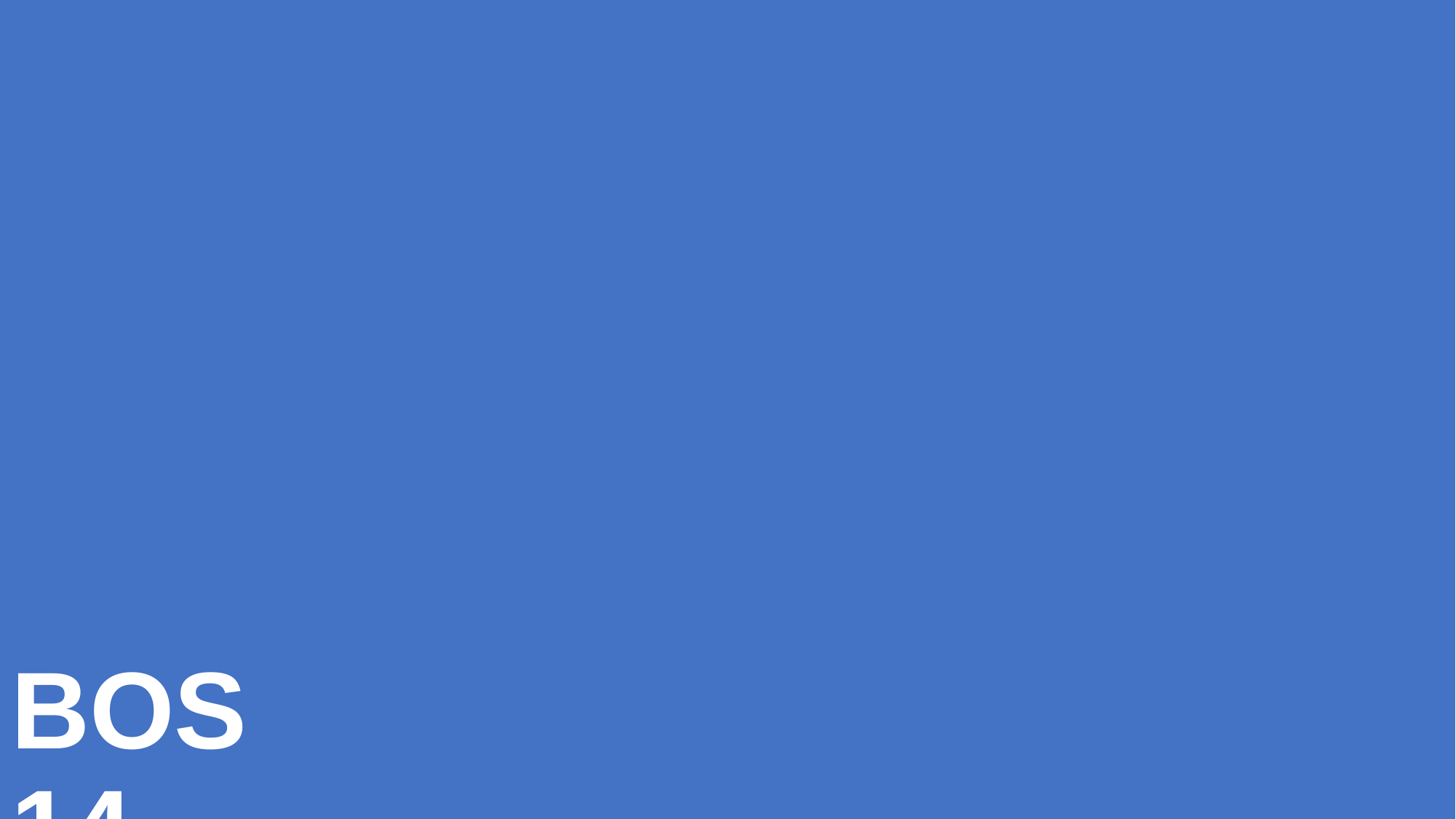

正在加载BOS中，请稍后……
# BOS 14
[VBA]Start VMBox

让我们开始吧

[VBA]load .\OS.iso